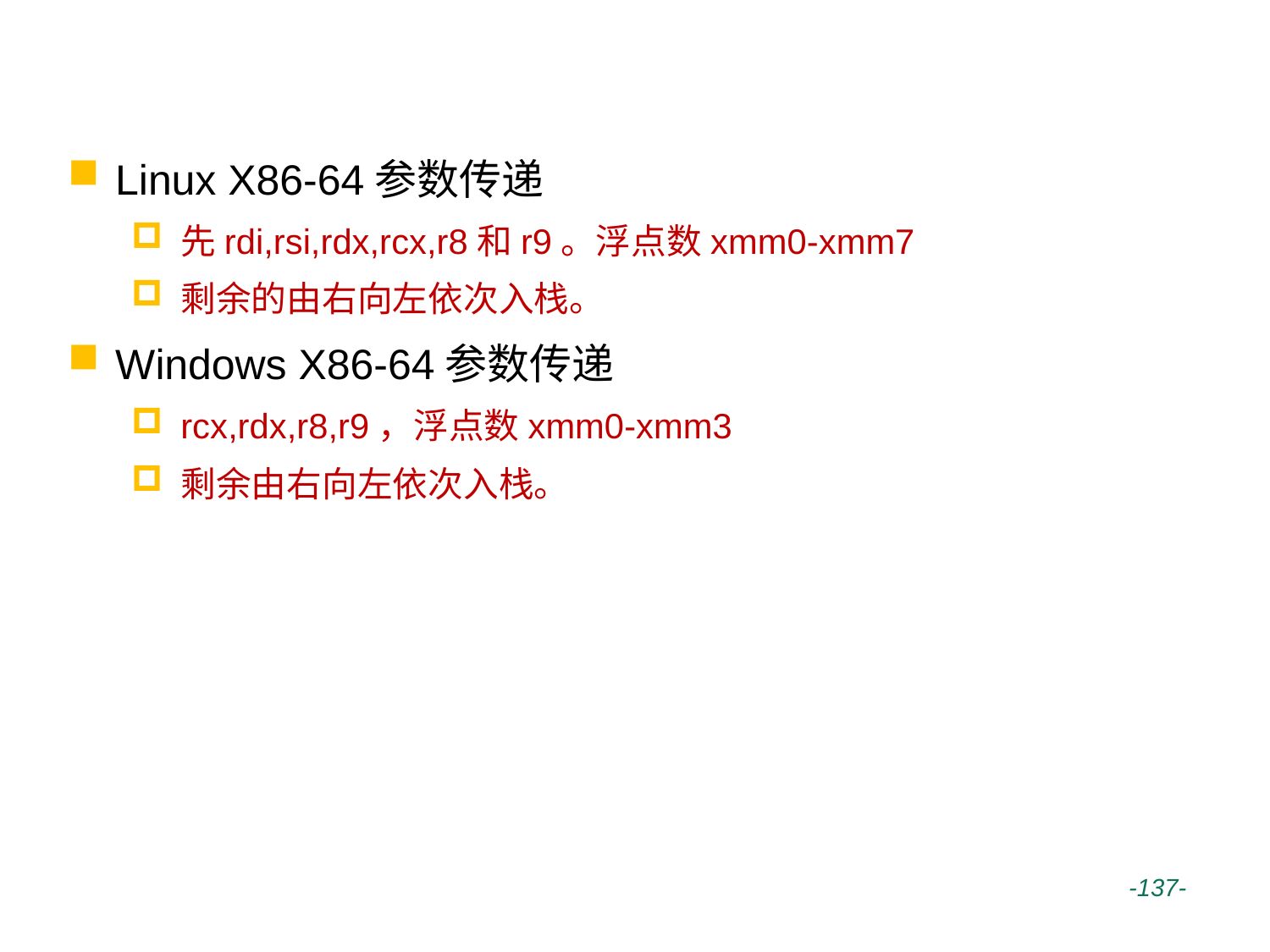

# ABI
Linux X86-64参数传递
先rdi,rsi,rdx,rcx,r8和r9。浮点数xmm0-xmm7
剩余的由右向左依次入栈。
Windows X86-64参数传递
rcx,rdx,r8,r9，浮点数xmm0-xmm3
剩余由右向左依次入栈。

 -137-